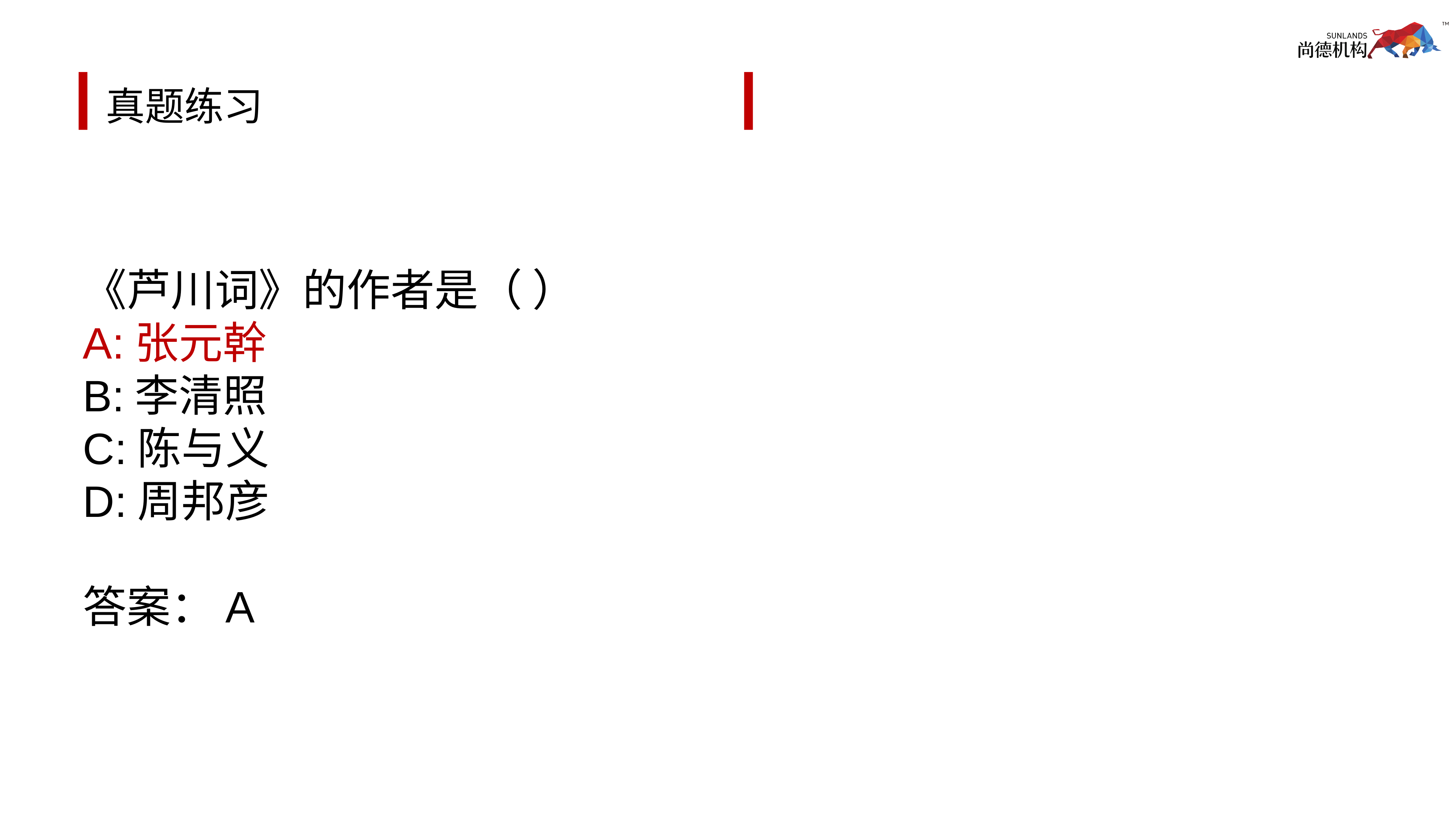

# 真题练习
《芦川词》的作者是（ ）
A:张元幹
B:李清照
C:陈与义
D:周邦彦

答案：A